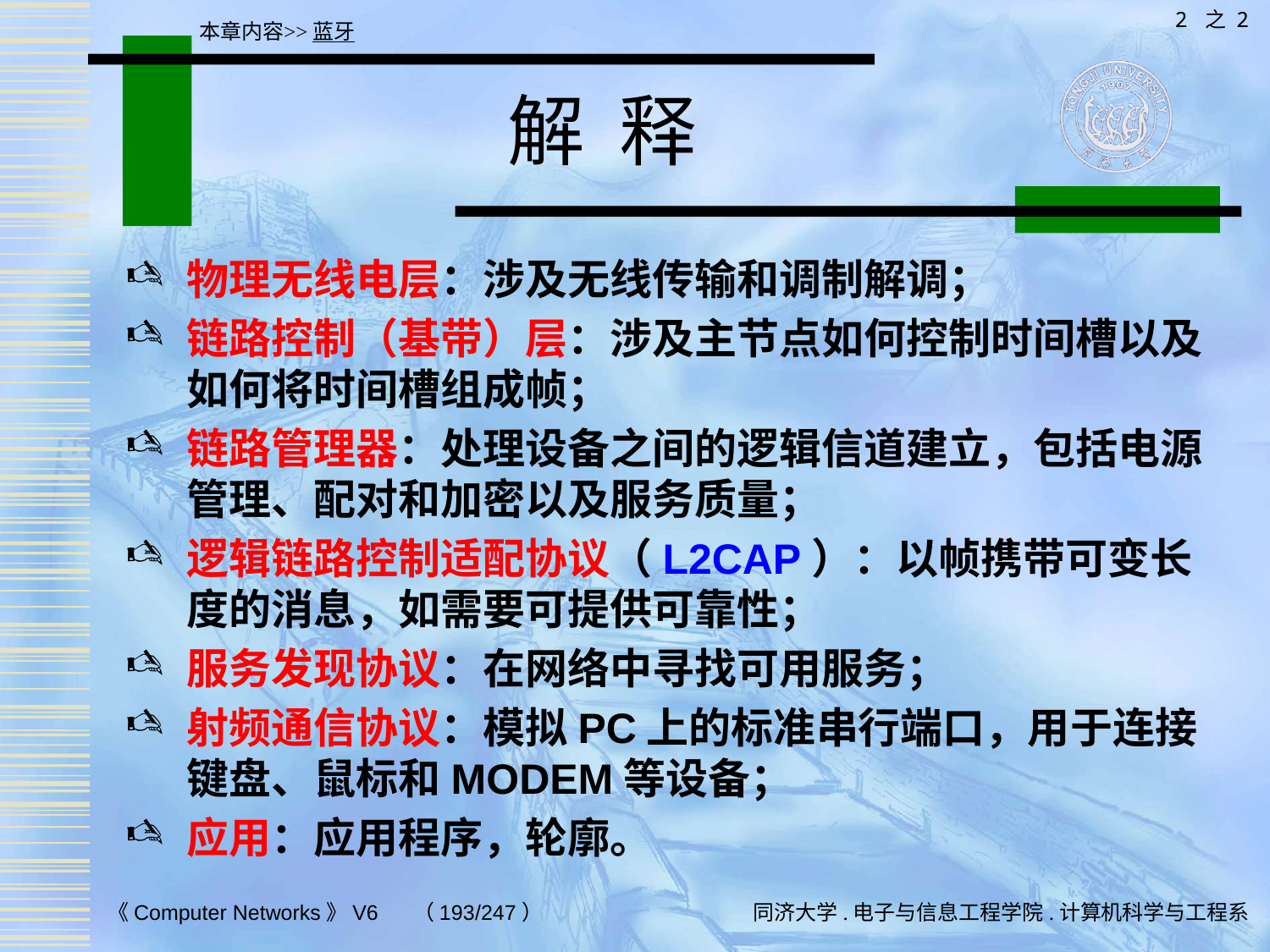

2 之 2
本章内容>>蓝牙
# 解  释
物理无线电层：涉及无线传输和调制解调；
链路控制（基带）层：涉及主节点如何控制时间槽以及如何将时间槽组成帧；
链路管理器：处理设备之间的逻辑信道建立，包括电源管理、配对和加密以及服务质量；
逻辑链路控制适配协议（L2CAP）：以帧携带可变长度的消息，如需要可提供可靠性；
服务发现协议：在网络中寻找可用服务；
射频通信协议：模拟PC上的标准串行端口，用于连接键盘、鼠标和MODEM等设备；
应用：应用程序，轮廓。